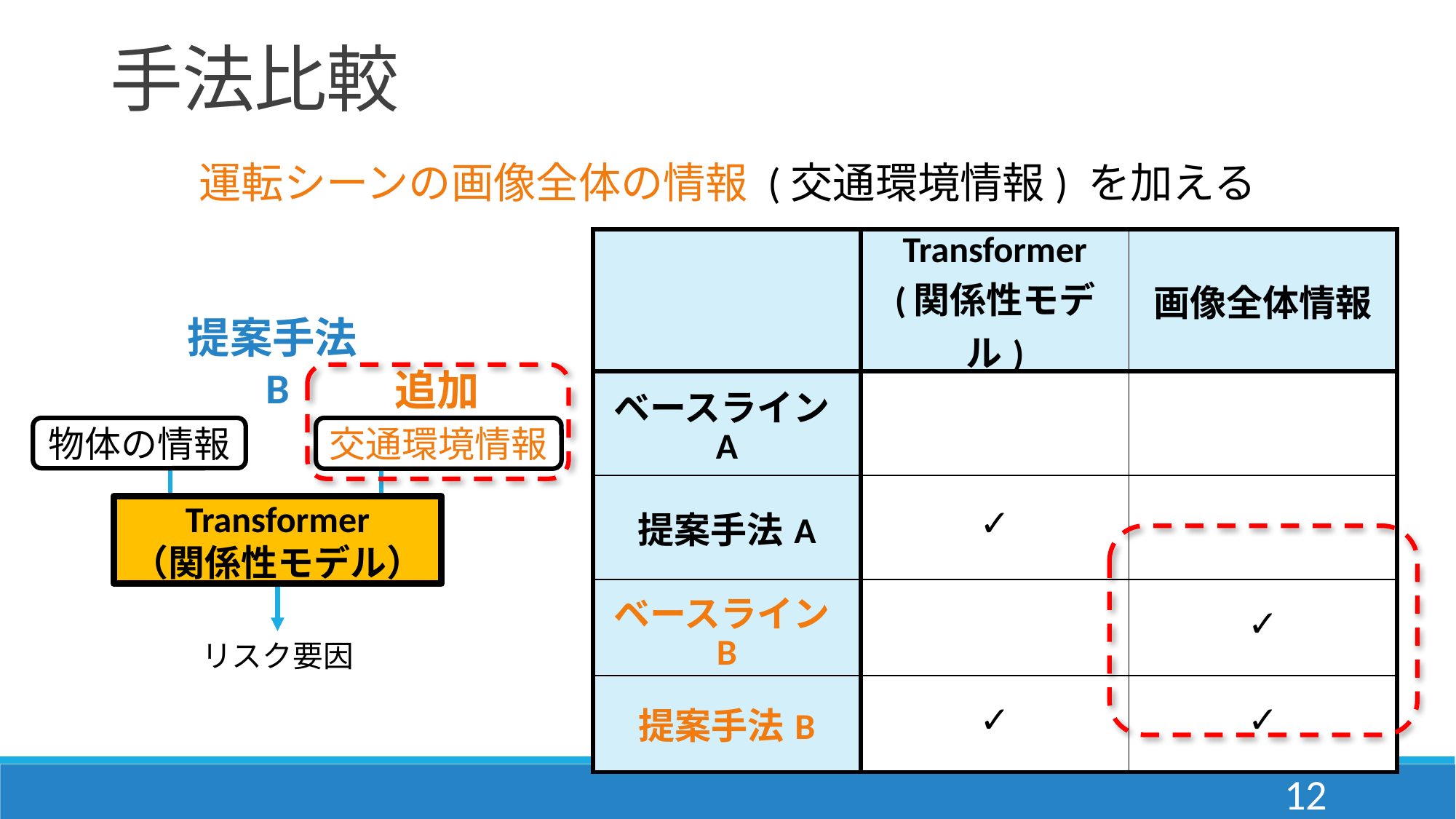

手法比較
運転シーンの画像全体の情報 (交通環境情報) を加える
|  | Transformer (関係性モデル) | 画像全体情報 |
| --- | --- | --- |
| ベースラインA |  |  |
| 提案手法A | ✓ |  |
| ベースラインB |  | ✓ |
| 提案手法B | ✓ | ✓ |
提案手法B
追加

交通環境情報
物体の情報
Transformer
（関係性モデル）

リスク要因
12